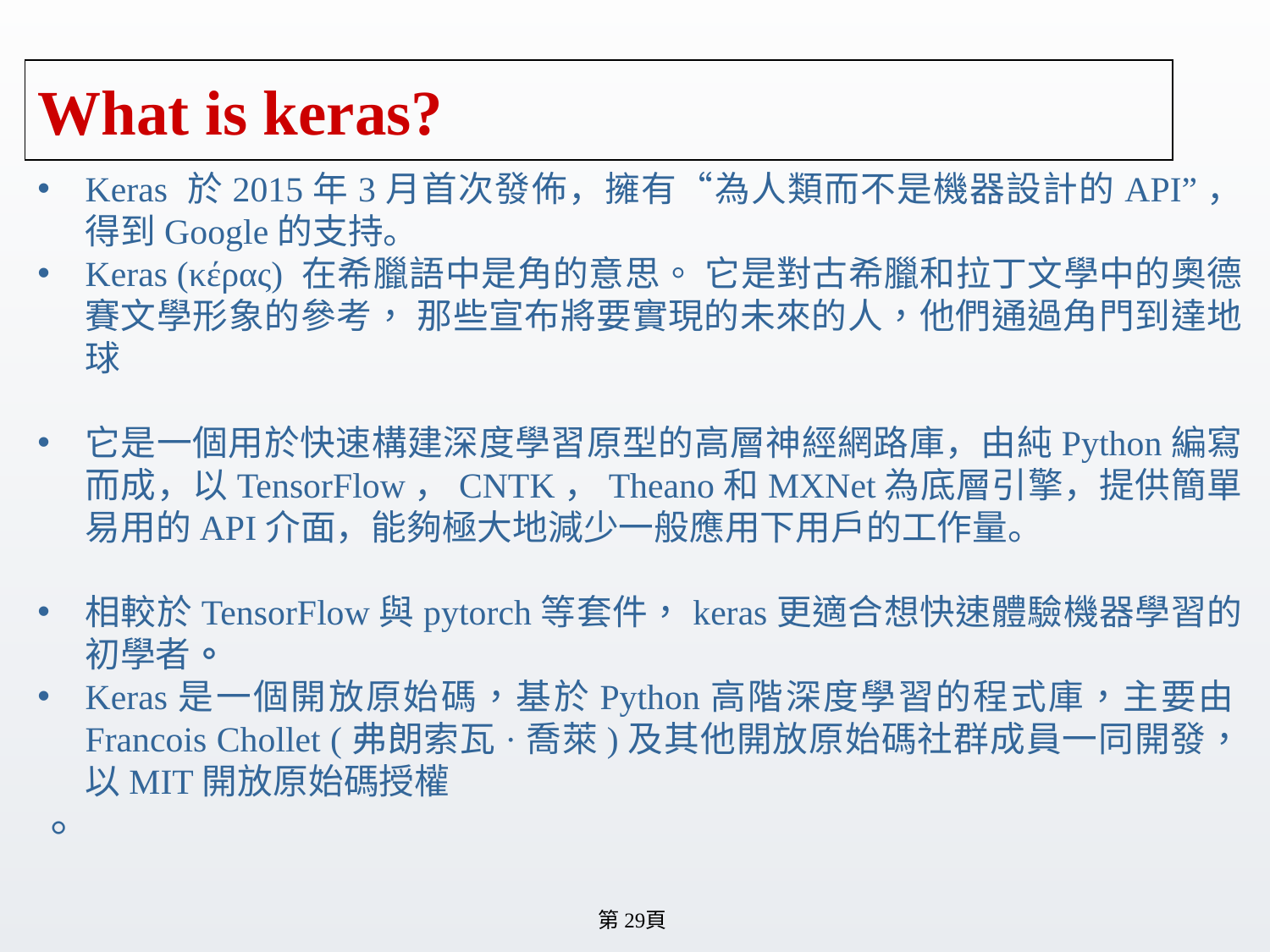

# What is keras?
Keras 於2015年3月首次發佈，擁有“為人類而不是機器設計的API”，得到Google的支持。
Keras (κέρας) 在希臘語中是角的意思。 它是對古希臘和拉丁文學中的奧德賽文學形象的參考， 那些宣布將要實現的未來的人，他們通過角門到達地球

它是一個用於快速構建深度學習原型的高層神經網路庫，由純Python編寫而成，以TensorFlow，CNTK，Theano和MXNet為底層引擎，提供簡單易用的API介面，能夠極大地減少一般應用下用戶的工作量。

相較於TensorFlow與pytorch等套件，keras更適合想快速體驗機器學習的初學者。
Keras是一個開放原始碼，基於Python高階深度學習的程式庫，主要由Francois Chollet (弗朗索瓦·喬萊)及其他開放原始碼社群成員一同開發，以MIT開放原始碼授權
。